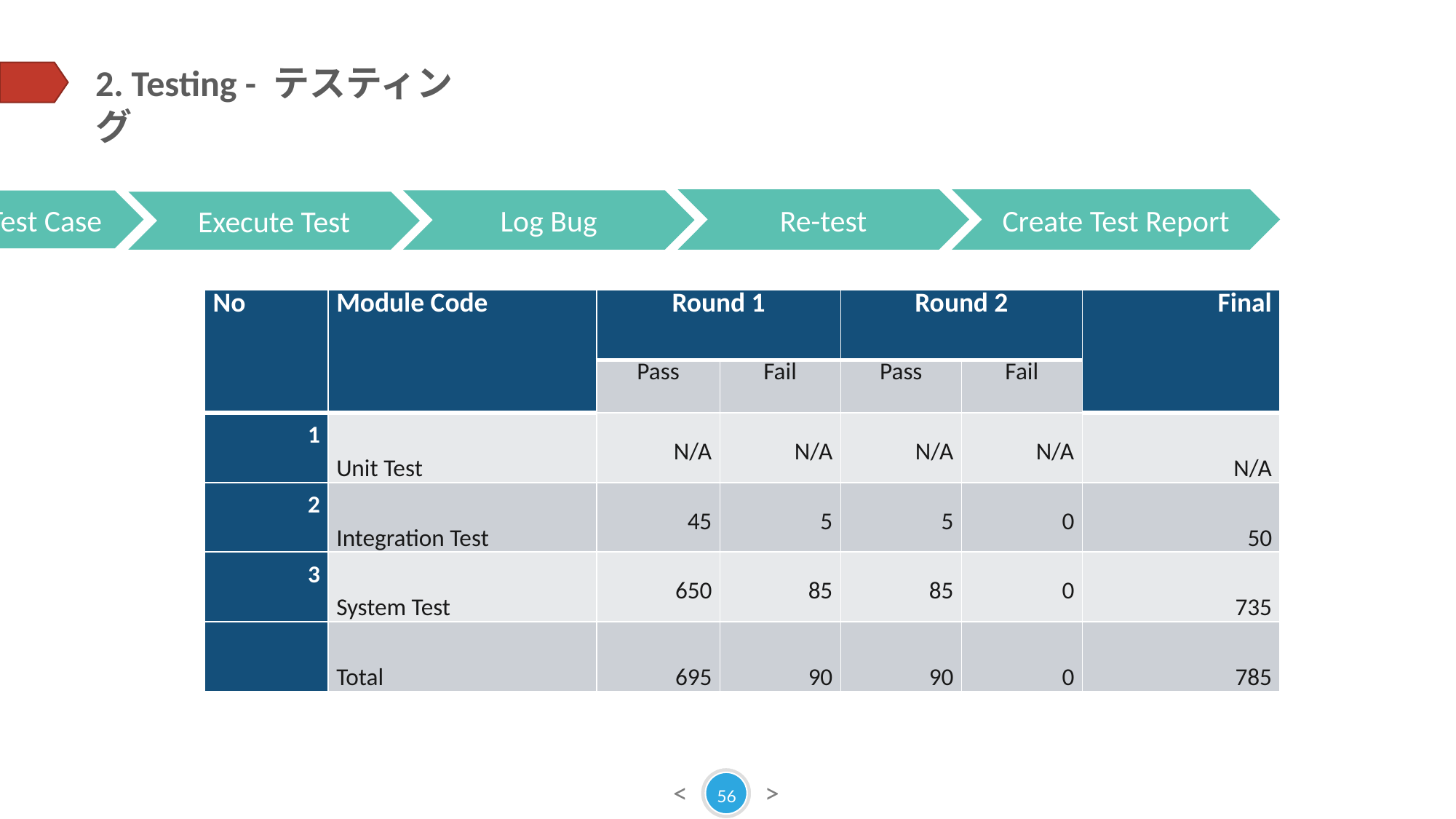

2. Testing - テスティング
Create Test Case
Re-test
Create Test Report
Log Bug
Review Test Case
Execute Test
| No | Module Code | Round 1 |  | Round 2 |  | Final |
| --- | --- | --- | --- | --- | --- | --- |
|  |  | Pass | Fail | Pass | Fail |  |
| 1 | Unit Test | N/A | N/A | N/A | N/A | N/A |
| 2 | Integration Test | 45 | 5 | 5 | 0 | 50 |
| 3 | System Test | 650 | 85 | 85 | 0 | 735 |
|  | Total | 695 | 90 | 90 | 0 | 785 |
56